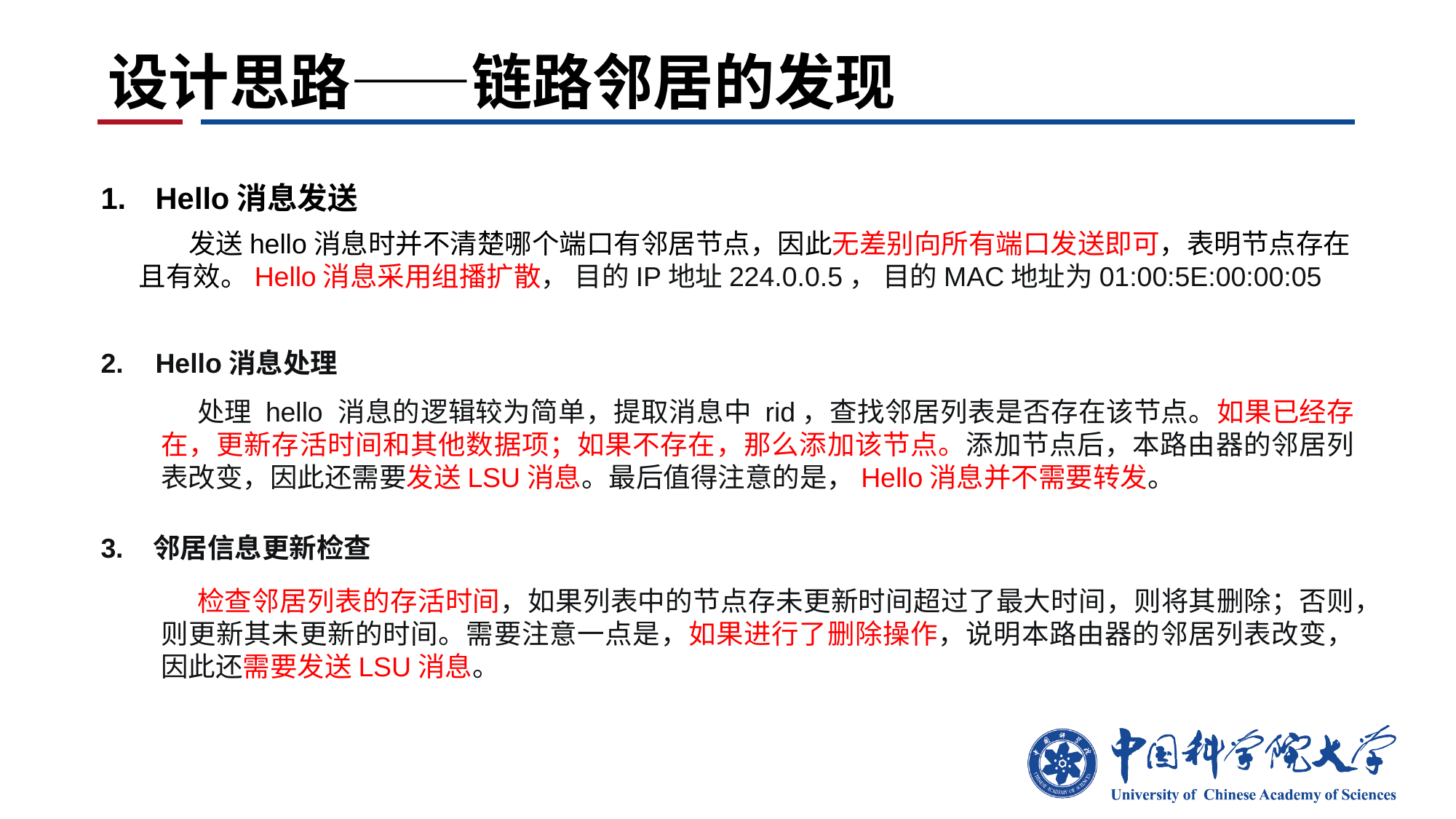

# 设计思路——链路邻居的发现
Hello消息发送
       发送hello消息时并不清楚哪个端口有邻居节点，因此无差别向所有端口发送即可，表明节点存在且有效。Hello消息采用组播扩散， 目的IP地址224.0.0.5， 目的MAC地址为01:00:5E:00:00:05
Hello消息处理
处理 hello 消息的逻辑较为简单，提取消息中 rid，查找邻居列表是否存在该节点。如果已经存在，更新存活时间和其他数据项；如果不存在，那么添加该节点。添加节点后，本路由器的邻居列表改变，因此还需要发送LSU消息。最后值得注意的是，Hello消息并不需要转发。
3.   邻居信息更新检查
检查邻居列表的存活时间，如果列表中的节点存未更新时间超过了最大时间，则将其删除；否则，则更新其未更新的时间。需要注意一点是，如果进行了删除操作，说明本路由器的邻居列表改变，因此还需要发送LSU消息。